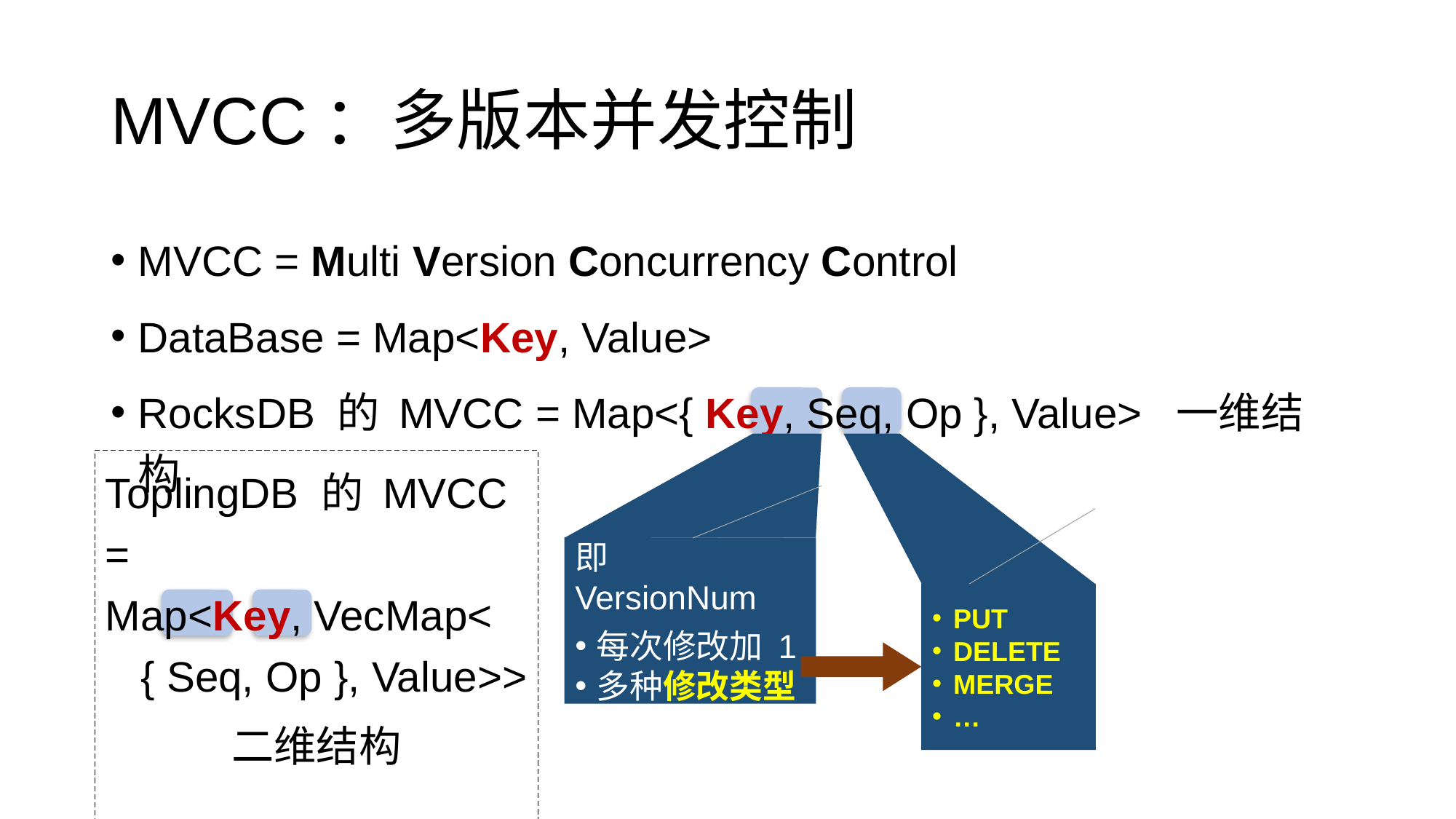

# MVCC：多版本并发控制
MVCC = Multi Version Concurrency Control
DataBase = Map<Key, Value>
RocksDB 的 MVCC = Map<{ Key, Seq, Op }, Value>  一维结构

ToplingDB 的 MVCC =
Map<Key, VecMap<
   { Seq, Op }, Value>>
二维结构
即 VersionNum
每次修改加 1
多种修改类型
PUT
DELETE
MERGE
…